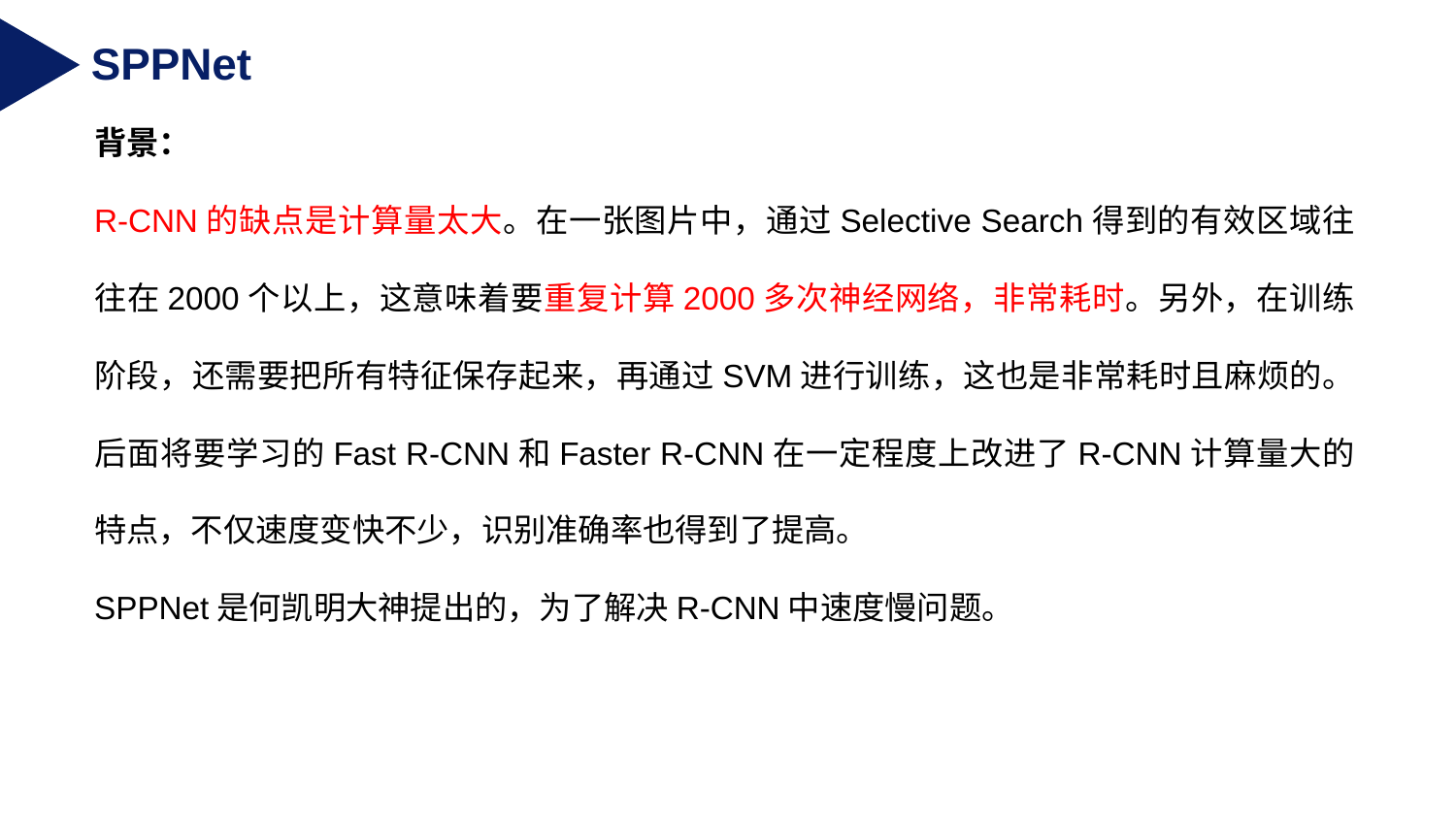

SPPNet
背景：
R-CNN的缺点是计算量太大。在一张图片中，通过Selective Search得到的有效区域往往在2000个以上，这意味着要重复计算2000多次神经网络，非常耗时。另外，在训练阶段，还需要把所有特征保存起来，再通过SVM进行训练，这也是非常耗时且麻烦的。后面将要学习的Fast R-CNN和Faster R-CNN在一定程度上改进了R-CNN计算量大的特点，不仅速度变快不少，识别准确率也得到了提高。
SPPNet是何凯明大神提出的，为了解决R-CNN中速度慢问题。